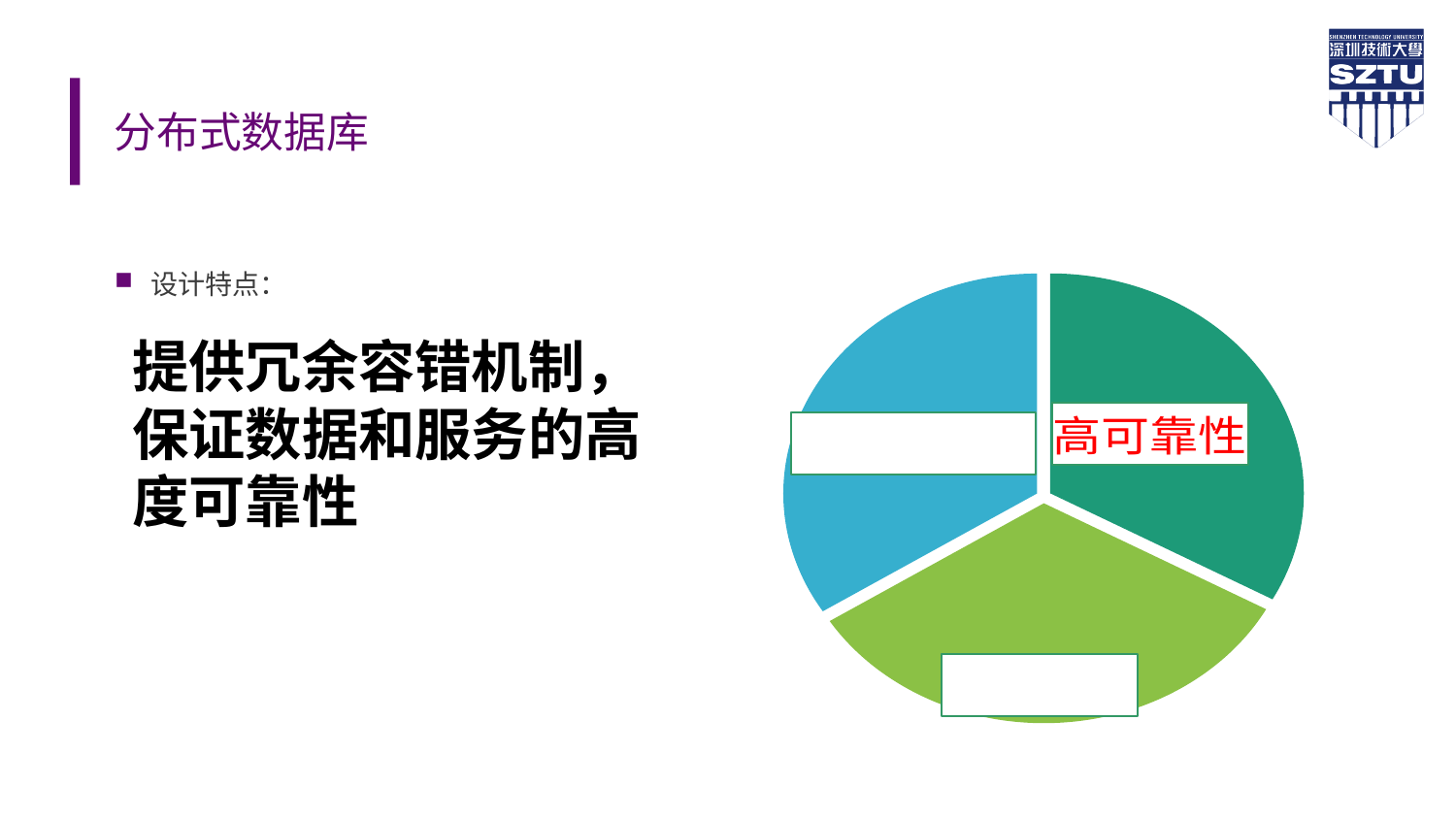

# 分布式数据库
设计特点：

### Chart

| Category | % |
|---|---|
| 1 | 0.330000000000002 |
| 2 | 0.330000000000002 |
| 3 | 0.34 |
|  | None |
提供冗余容错机制，保证数据和服务的高度可靠性